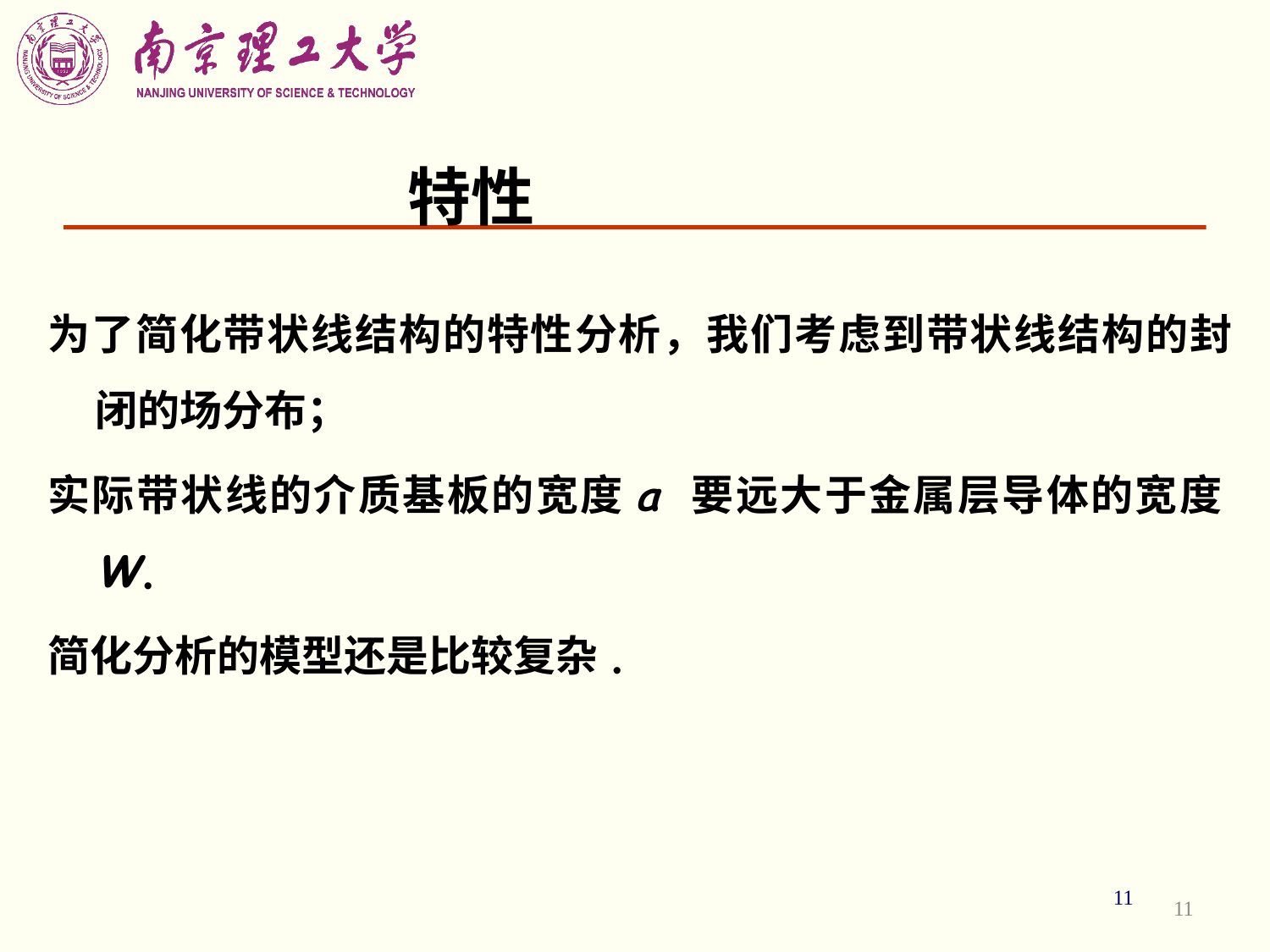

# 特性
为了简化带状线结构的特性分析，我们考虑到带状线结构的封闭的场分布；
实际带状线的介质基板的宽度a 要远大于金属层导体的宽度W.
简化分析的模型还是比较复杂.
11